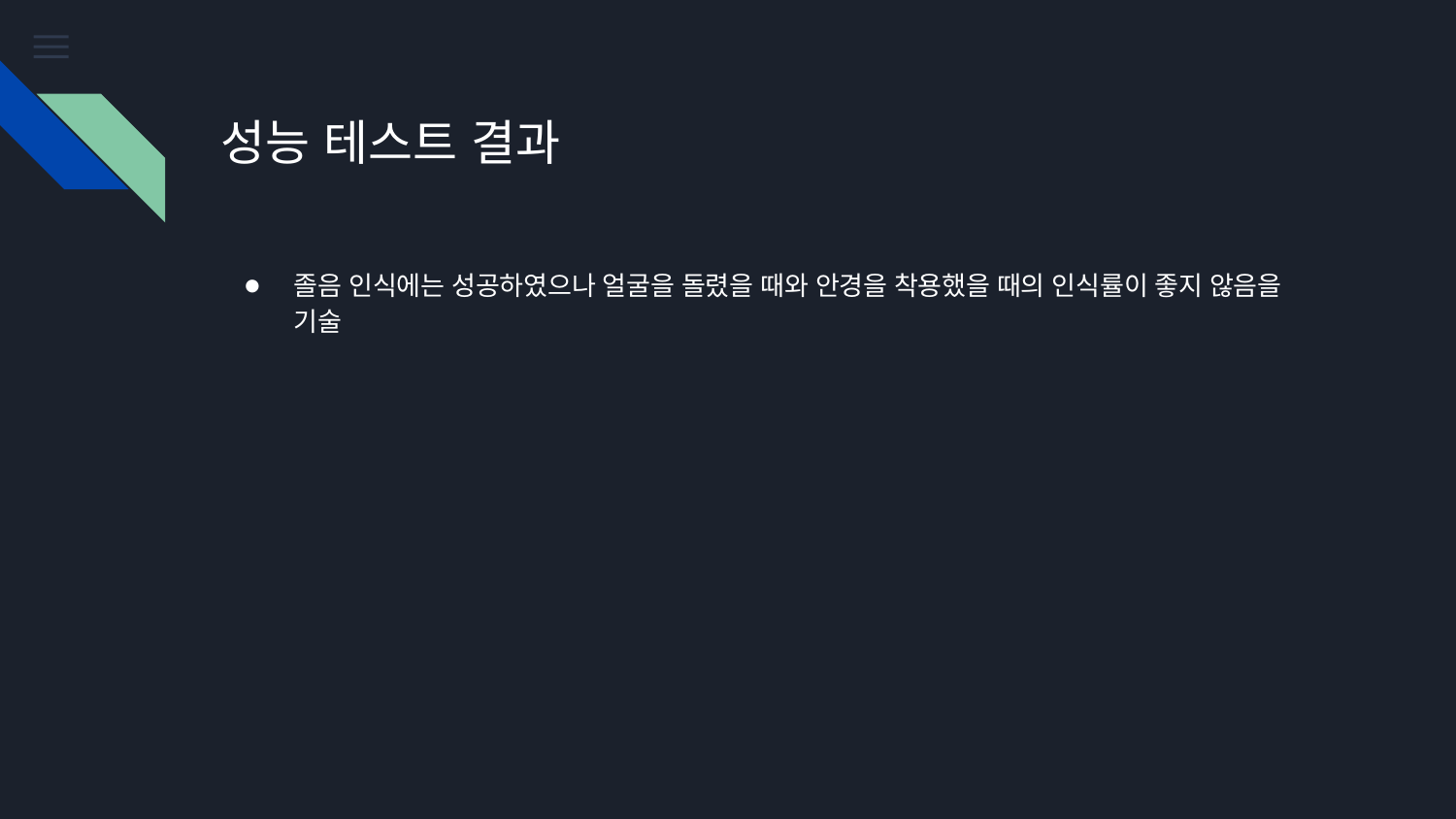

# 성능 테스트 결과
졸음 인식에는 성공하였으나 얼굴을 돌렸을 때와 안경을 착용했을 때의 인식률이 좋지 않음을 기술